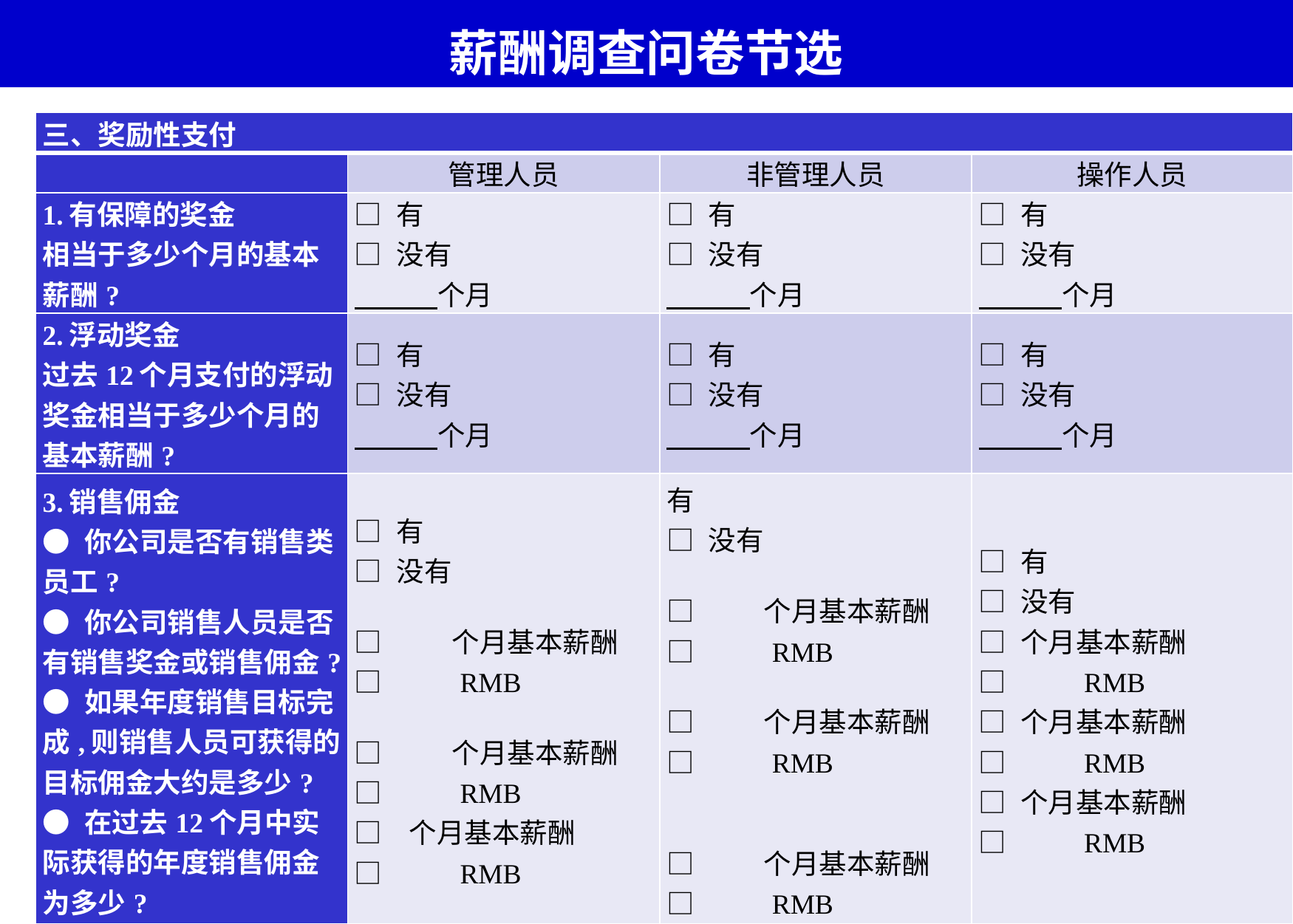

# 薪酬调查问卷节选
| 三、奖励性支付 |  |  |  |
| --- | --- | --- | --- |
|  | 管理人员 | 非管理人员 | 操作人员 |
| 1.有保障的奖金 相当于多少个月的基本薪酬? | □ 有 □ 没有 　　　个月 | □ 有 □ 没有 　　　个月 | □ 有 □ 没有 　　　个月 |
| 2.浮动奖金 过去12个月支付的浮动奖金相当于多少个月的基本薪酬? | □ 有 □ 没有 　　　个月 | □ 有 □ 没有 　　　个月 | □ 有 □ 没有 　　　个月 |
| 3.销售佣金 ● 你公司是否有销售类员工? ● 你公司销售人员是否有销售奖金或销售佣金? ● 如果年度销售目标完成,则销售人员可获得的目标佣金大约是多少? ● 在过去12个月中实际获得的年度销售佣金为多少? | □ 有 □ 没有   □ 　　个月基本薪酬  □ 　　RMB    □ 　　个月基本薪酬  □ 　　RMB  □ 个月基本薪酬 □ 　　RMB | 有 □ 没有   □ 　　个月基本薪酬  □ 　　RMB    □ 　　个月基本薪酬  □ 　　RMB      □ 　　个月基本薪酬  □ 　　RMB | □ 有 □ 没有 □ 个月基本薪酬 □ 　　RMB  □ 个月基本薪酬 □ 　　RMB  □ 个月基本薪酬 □ 　　RMB |